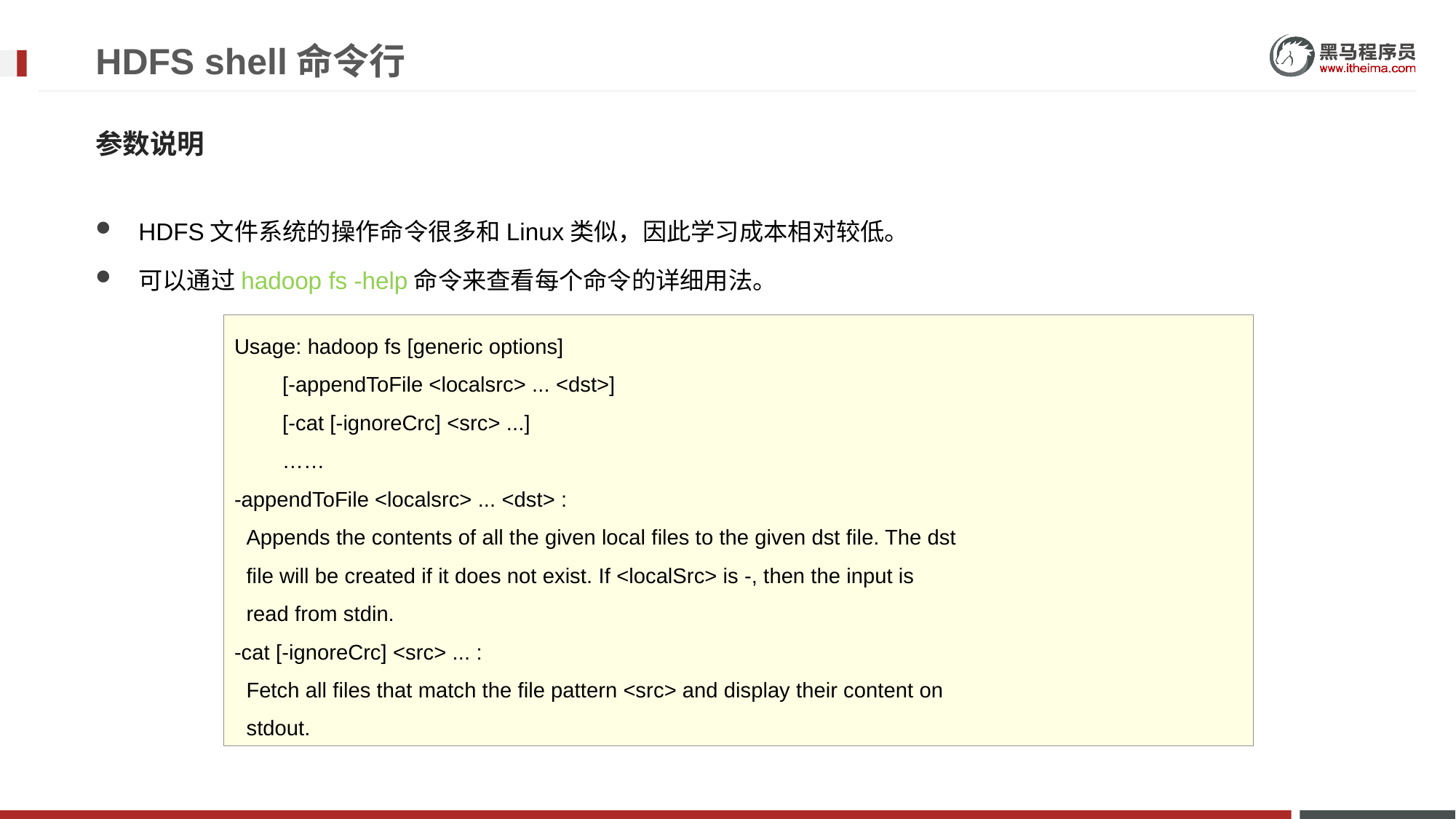

# HDFS shell命令行
参数说明
HDFS文件系统的操作命令很多和Linux类似，因此学习成本相对较低。
可以通过hadoop fs -help命令来查看每个命令的详细用法。
Usage: hadoop fs [generic options]
        [-appendToFile <localsrc> ... <dst>]
        [-cat [-ignoreCrc] <src> ...]
        ……
-appendToFile <localsrc> ... <dst> :
  Appends the contents of all the given local files to the given dst file. The dst
  file will be created if it does not exist. If <localSrc> is -, then the input is
  read from stdin.
-cat [-ignoreCrc] <src> ... :
  Fetch all files that match the file pattern <src> and display their content on
  stdout.